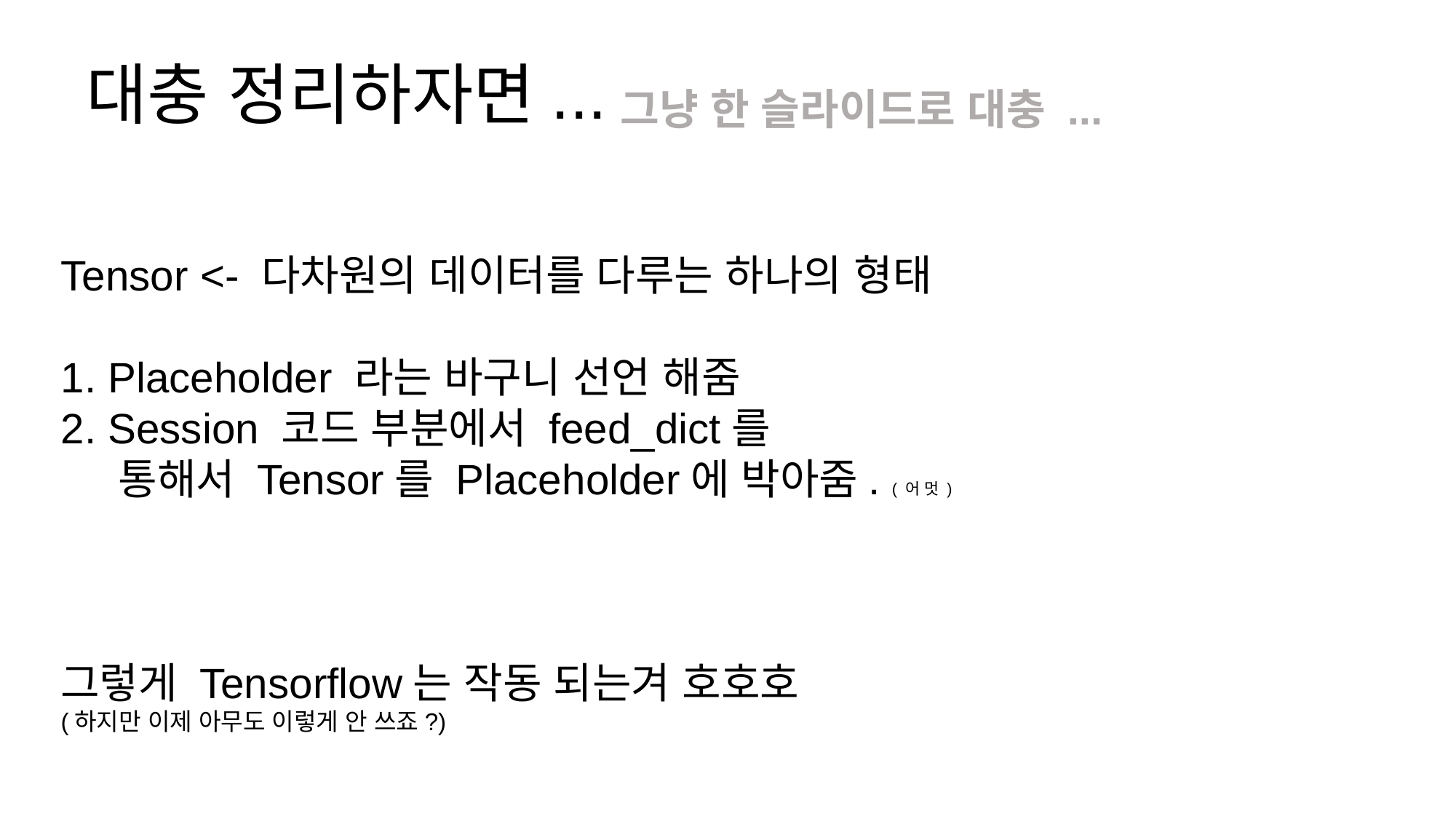

대충 정리하자면...
그냥 한 슬라이드로 대충 ...
Tensor <- 다차원의 데이터를 다루는 하나의 형태

1. Placeholder 라는 바구니 선언 해줌
2. Session 코드 부분에서 feed_dict를
    통해서 Tensor를 Placeholder에 박아줌. ( 어 멋 )

그렇게 Tensorflow는 작동 되는겨 호호호
(하지만 이제 아무도 이렇게 안 쓰죠?)